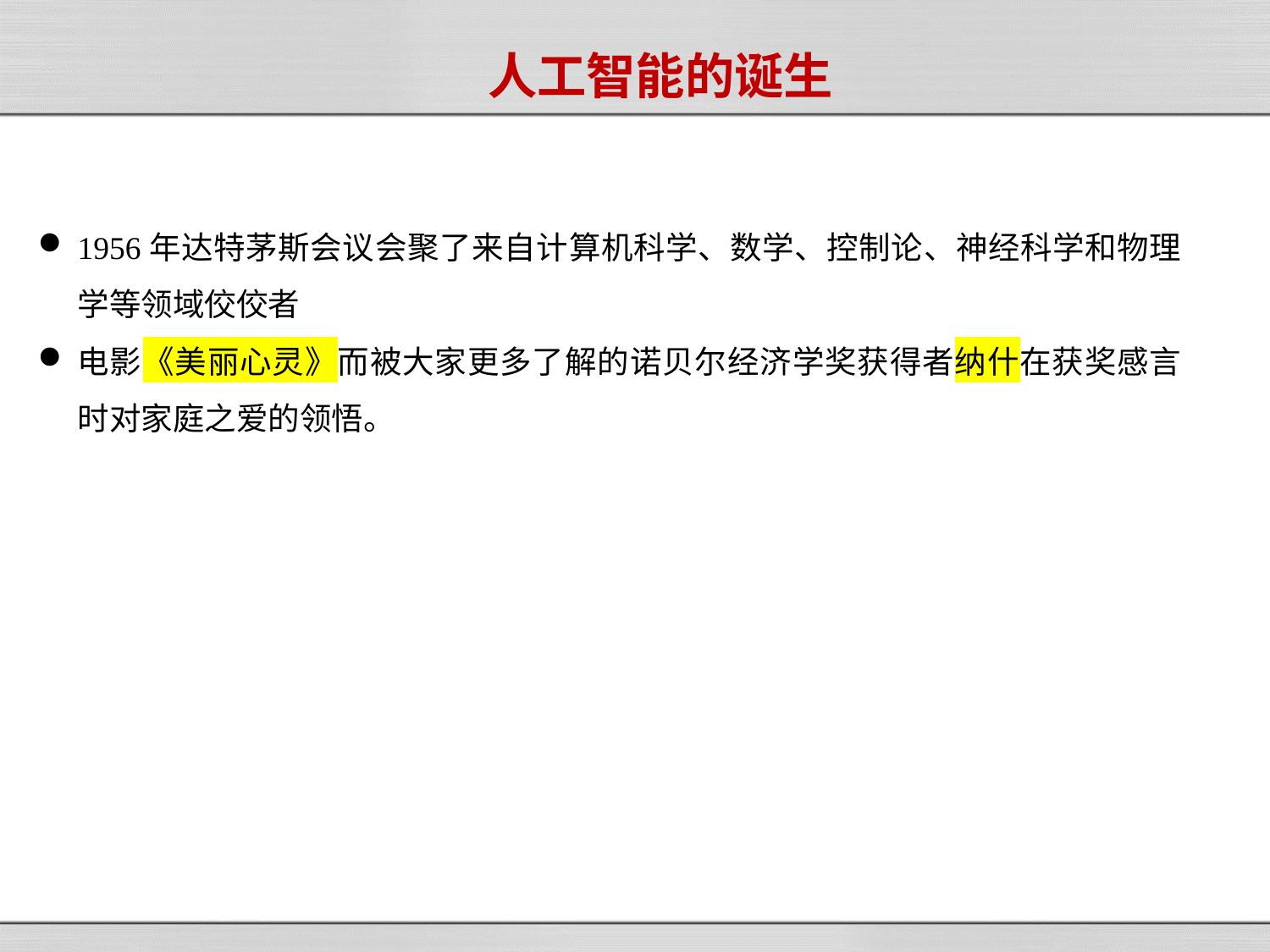

# 人工智能的诞生
1956年达特茅斯会议会聚了来自计算机科学、数学、控制论、神经科学和物理学等领域佼佼者
电影《美丽心灵》而被大家更多了解的诺贝尔经济学奖获得者纳什在获奖感言时对家庭之爱的领悟。